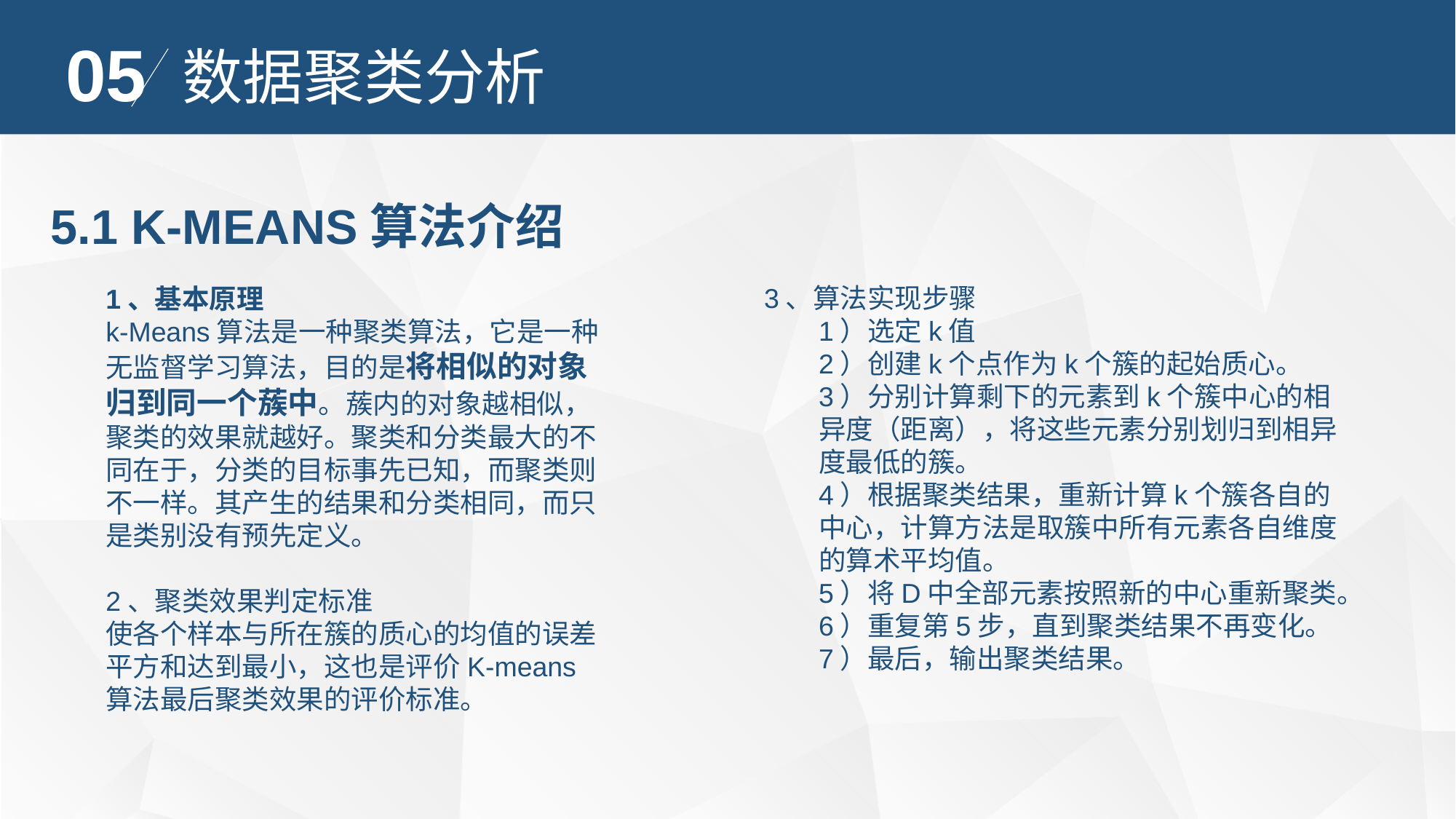

05
数据聚类分析
5.1 K-MEANS算法介绍
3、算法实现步骤
1）选定k值
2）创建k个点作为k个簇的起始质心。
3）分别计算剩下的元素到k个簇中心的相异度（距离），将这些元素分别划归到相异度最低的簇。
4）根据聚类结果，重新计算k个簇各自的中心，计算方法是取簇中所有元素各自维度的算术平均值。
5）将D中全部元素按照新的中心重新聚类。
6）重复第5步，直到聚类结果不再变化。
7）最后，输出聚类结果。

1、基本原理
k-Means算法是一种聚类算法，它是一种无监督学习算法，目的是将相似的对象归到同一个蔟中。蔟内的对象越相似，聚类的效果就越好。聚类和分类最大的不同在于，分类的目标事先已知，而聚类则不一样。其产生的结果和分类相同，而只是类别没有预先定义。

2、聚类效果判定标准
使各个样本与所在簇的质心的均值的误差平方和达到最小，这也是评价K-means算法最后聚类效果的评价标准。